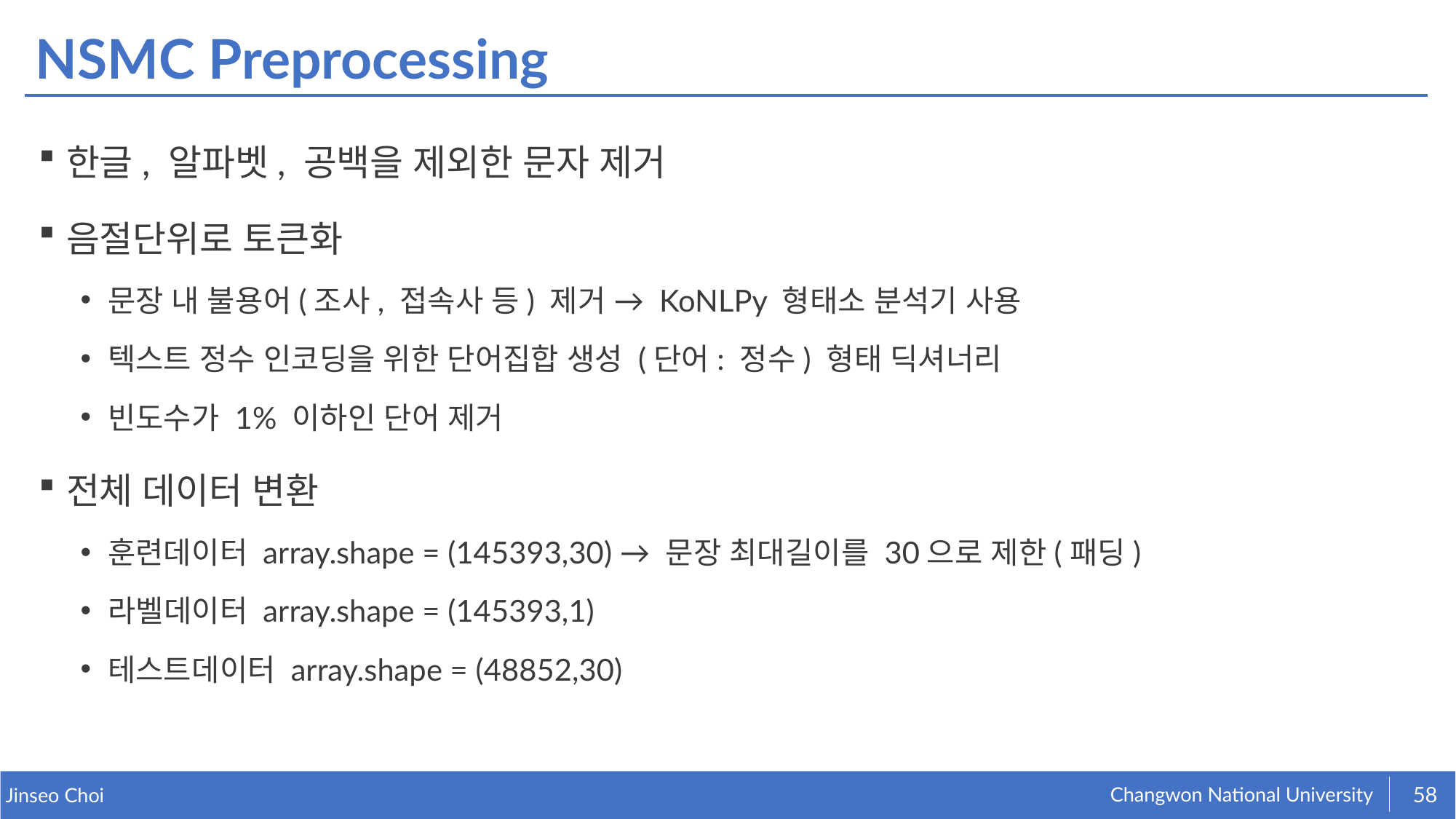

# NSMC Preprocessing
한글, 알파벳, 공백을 제외한 문자 제거
음절단위로 토큰화
문장 내 불용어(조사, 접속사 등) 제거 → KoNLPy 형태소 분석기 사용
텍스트 정수 인코딩을 위한 단어집합 생성 (단어: 정수) 형태 딕셔너리
빈도수가 1% 이하인 단어 제거
전체 데이터 변환
훈련데이터 array.shape = (145393,30) → 문장 최대길이를 30으로 제한(패딩)
라벨데이터 array.shape = (145393,1)
테스트데이터 array.shape = (48852,30)

58